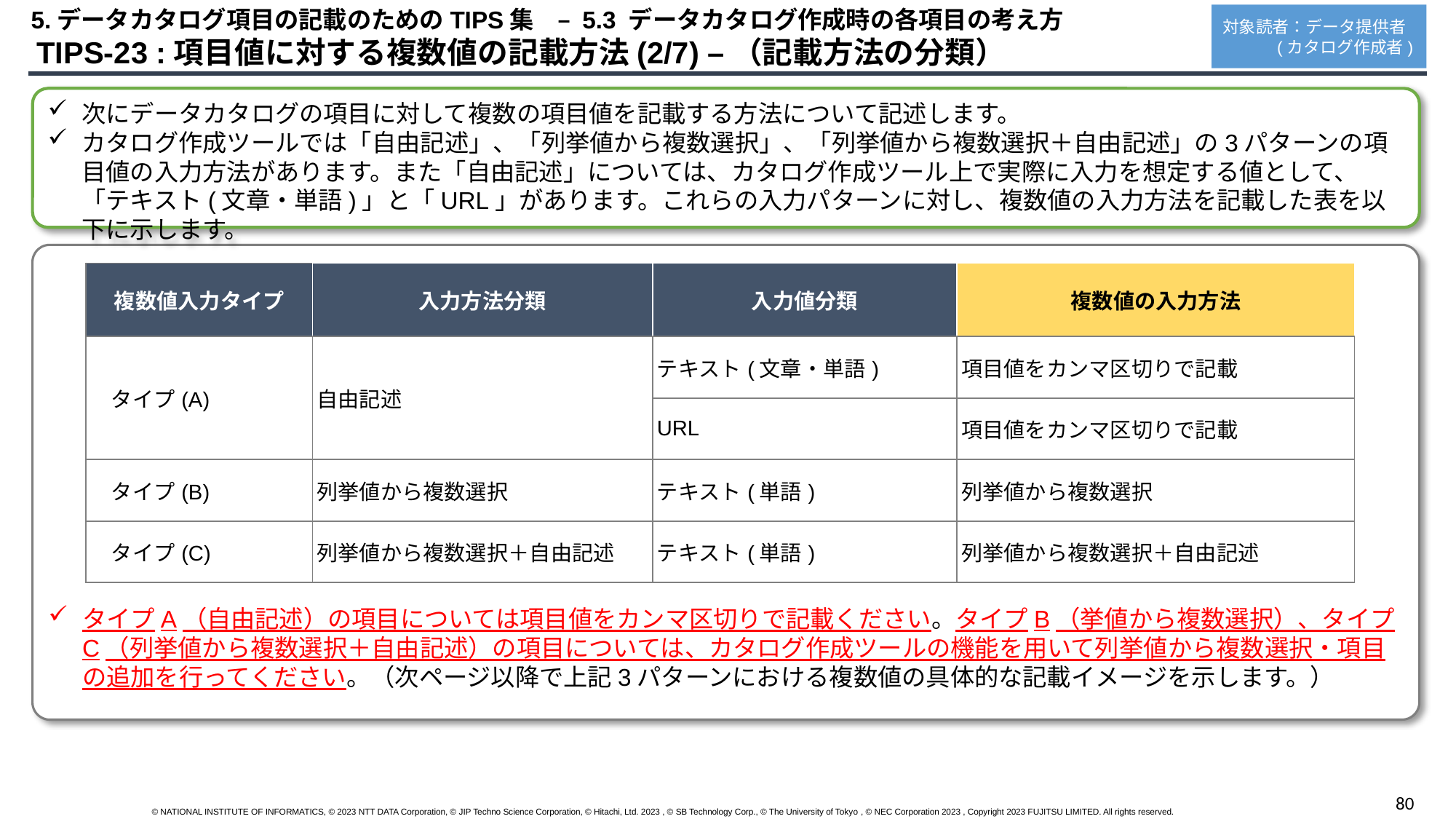

5.データカタログ項目の記載のためのTIPS集　– 5.3 データカタログ作成時の各項目の考え方
対象読者：データ提供者
           (カタログ作成者)
 TIPS-23 :項目値に対する複数値の記載方法(2/7) –（記載方法の分類）
次にデータカタログの項目に対して複数の項目値を記載する方法について記述します。
カタログ作成ツールでは「自由記述」、「列挙値から複数選択」、「列挙値から複数選択＋自由記述」の3パターンの項目値の入力方法があります。また「自由記述」については、カタログ作成ツール上で実際に入力を想定する値として、「テキスト(文章・単語)」と「URL」があります。これらの入力パターンに対し、複数値の入力方法を記載した表を以下に示します。

タイプA（自由記述）の項目については項目値をカンマ区切りで記載ください。タイプB（挙値から複数選択）、タイプC（列挙値から複数選択＋自由記述）の項目については、カタログ作成ツールの機能を用いて列挙値から複数選択・項目の追加を行ってください。（次ページ以降で上記3パターンにおける複数値の具体的な記載イメージを示します。）
| 複数値入力タイプ | 入力方法分類 | 入力値分類 | 複数値の入力方法 |
| --- | --- | --- | --- |
| タイプ(A) | 自由記述 | テキスト(文章・単語) | 項目値をカンマ区切りで記載 |
| タイプ(A) | 自由記述 | URL | 項目値をカンマ区切りで記載 |
| タイプ(B) | 列挙値から複数選択 | テキスト(単語) | 列挙値から複数選択 |
| タイプ(C) | 列挙値から複数選択＋自由記述 | テキスト(単語) | 列挙値から複数選択＋自由記述 |